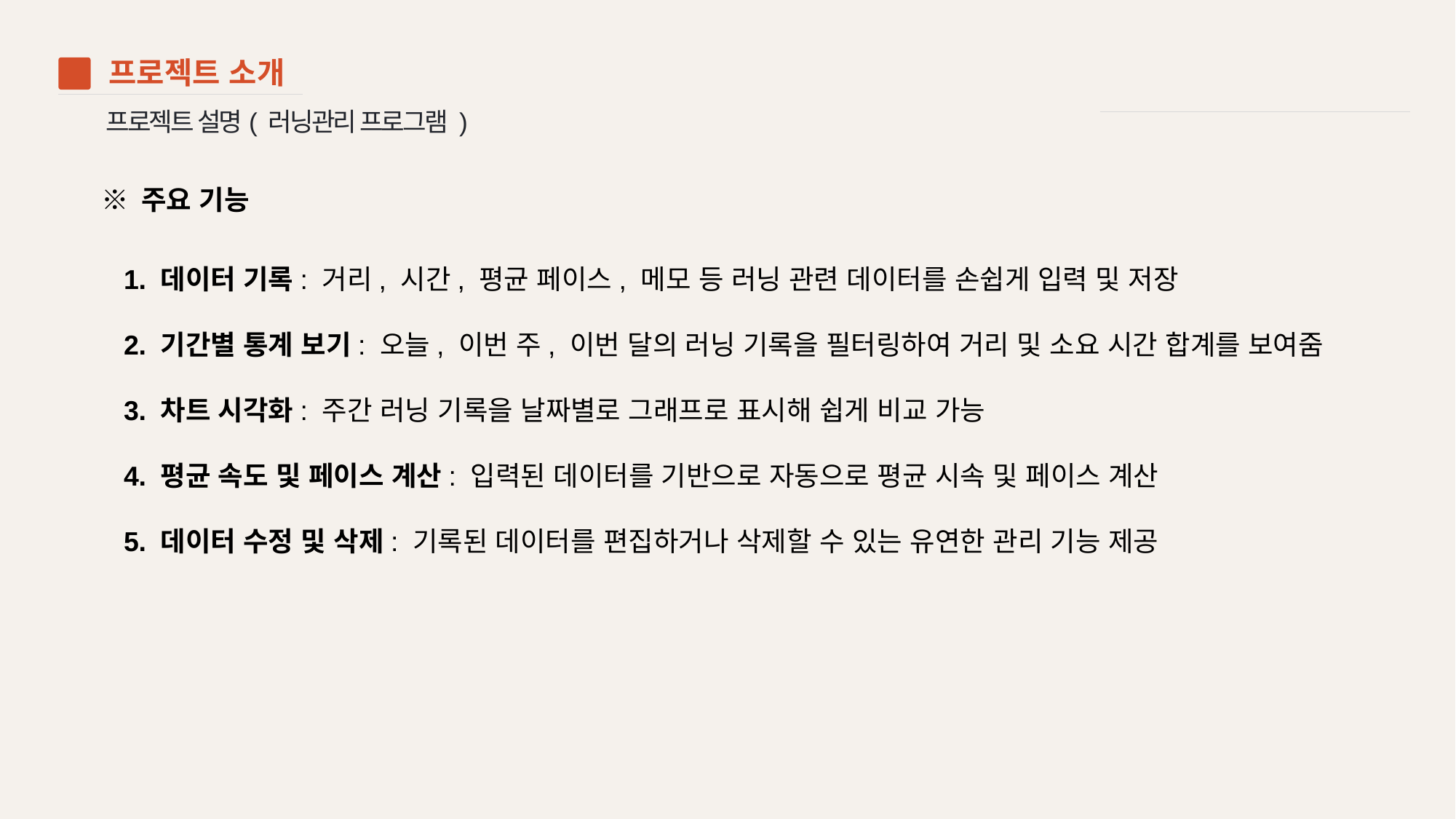

프로젝트 소개
02
프로젝트 설명( 러닝관리 프로그램 )
※ 주요 기능

1. 데이터 기록: 거리, 시간, 평균 페이스, 메모 등 러닝 관련 데이터를 손쉽게 입력 및 저장

2. 기간별 통계 보기: 오늘, 이번 주, 이번 달의 러닝 기록을 필터링하여 거리 및 소요 시간 합계를 보여줌

3. 차트 시각화: 주간 러닝 기록을 날짜별로 그래프로 표시해 쉽게 비교 가능

4. 평균 속도 및 페이스 계산: 입력된 데이터를 기반으로 자동으로 평균 시속 및 페이스 계산

5. 데이터 수정 및 삭제: 기록된 데이터를 편집하거나 삭제할 수 있는 유연한 관리 기능 제공